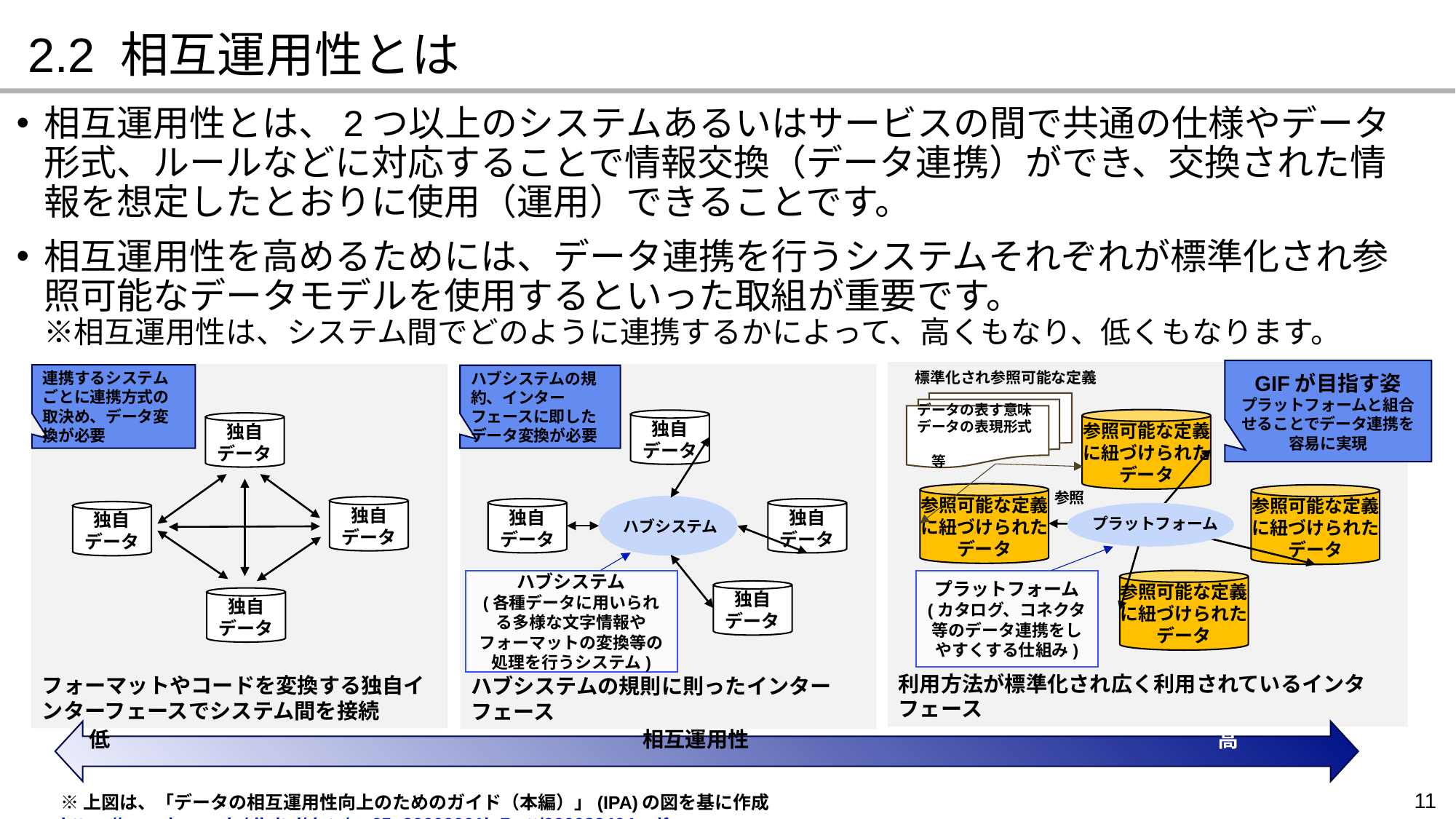

2.2 相互運用性とは
相互運用性とは、2つ以上のシステムあるいはサービスの間で共通の仕様やデータ形式、ルールなどに対応することで情報交換（データ連携）ができ、交換された情報を想定したとおりに使用（運用）できることです。
相互運用性を高めるためには、データ連携を行うシステムそれぞれが標準化され参照可能なデータモデルを使用するといった取組が重要です。
※相互運用性は、システム間でどのように連携するかによって、高くもなり、低くもなります。
GIFが目指す姿
プラットフォームと組合せることでデータ連携を容易に実現
標準化され参照可能な定義

利用方法が標準化され広く利用されているインタフェース
フォーマットやコードを変換する独自インターフェースでシステム間を接続

ハブシステムの規則に則ったインターフェース
連携するシステムごとに連携方式の取決め、データ変換が必要
ハブシステムの規約、インターフェースに即したデータ変換が必要
データの表す意味
データの表現形式　
　等
参照可能な定義に紐づけられたデータ
独自
データ
独自
データ
参照
参照可能な定義に紐づけられたデータ
参照可能な定義に紐づけられたデータ
プラットフォーム

ハブシステム
独自
データ
独自
データ
独自
データ
独自
データ

ハブシステム
(各種データに用いられる多様な文字情報やフォーマットの変換等の処理を行うシステム)
参照可能な定義に紐づけられたデータ
プラットフォーム
(カタログ、コネクタ等のデータ連携をしやすくする仕組み)
独自
データ
独自
データ
低　　　　　　　　　　　　　　　　　　　　　　　　　相互運用性　　　　　　　　　　　　　　　　　　　　　　高
11
※上図は、「データの相互運用性向上のためのガイド（本編）」(IPA)の図を基に作成　https://www.ipa.go.jp/digital/data/ug65p90000001lp7-att/000089404.pdf